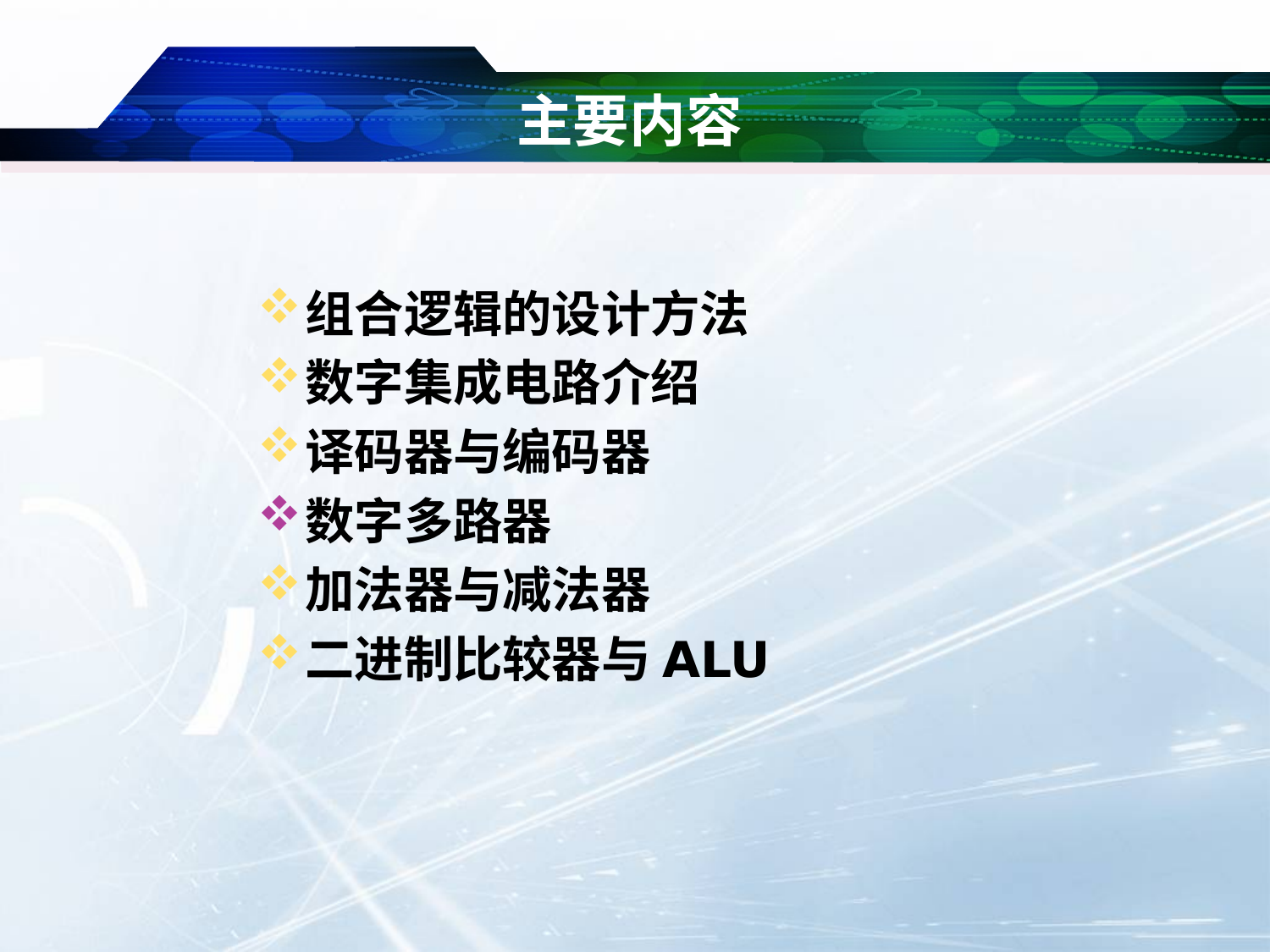

# 主要内容
组合逻辑的设计方法
数字集成电路介绍
译码器与编码器
数字多路器
加法器与减法器
二进制比较器与ALU